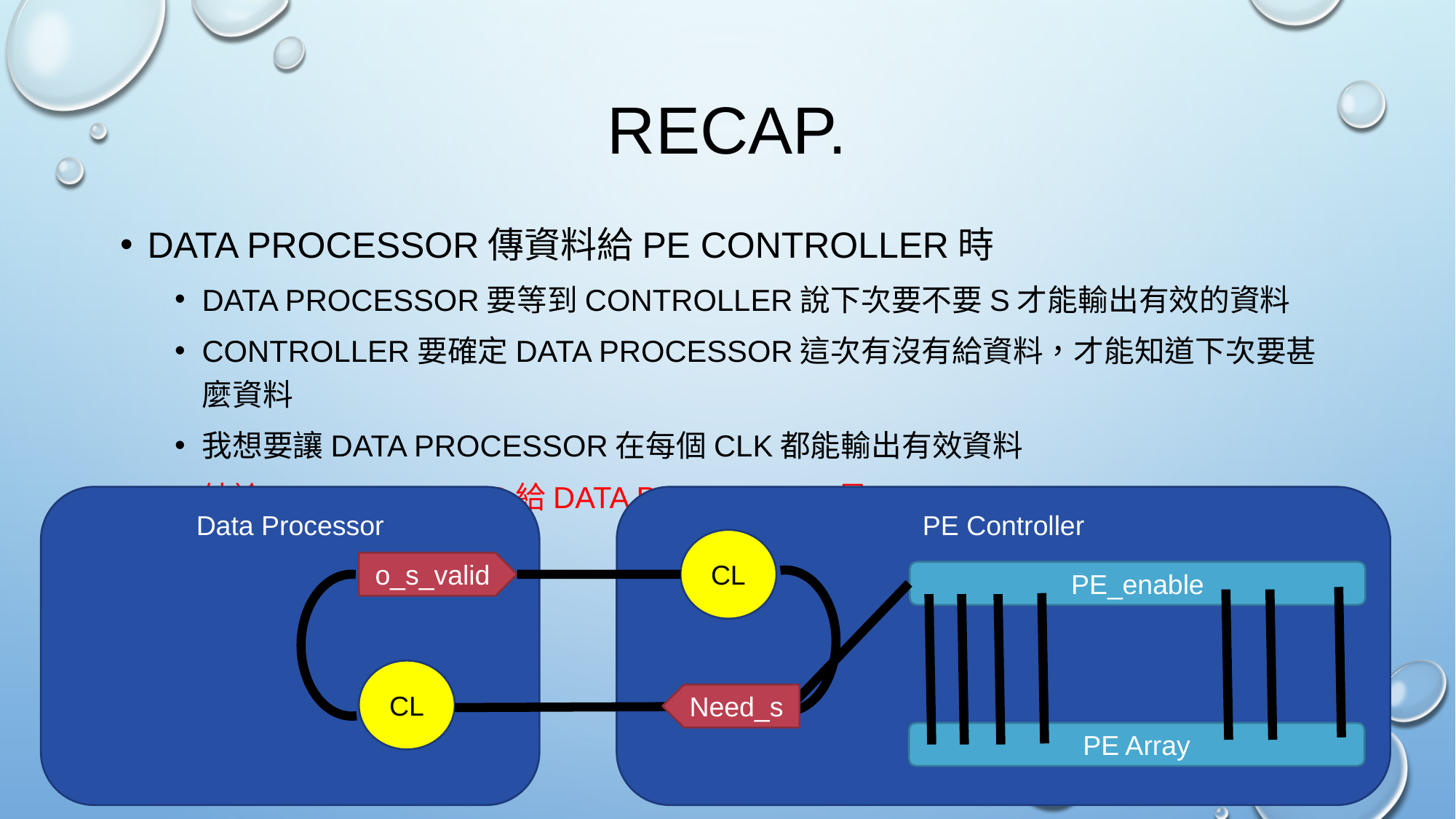

# Recap.
Data Processor傳資料給PE Controller時
Data Processor要等到Controller說下次要不要S才能輸出有效的資料
Controller要確定Data Processor這次有沒有給資料，才能知道下次要甚麼資料
我想要讓Data Processor在每個clk都能輸出有效資料
結論：Controller給Data Processor是combinational output(Path 過長)

Data Processor
PE Controller
CL
o_s_valid
PE_enable

CL
Need_s
PE Array